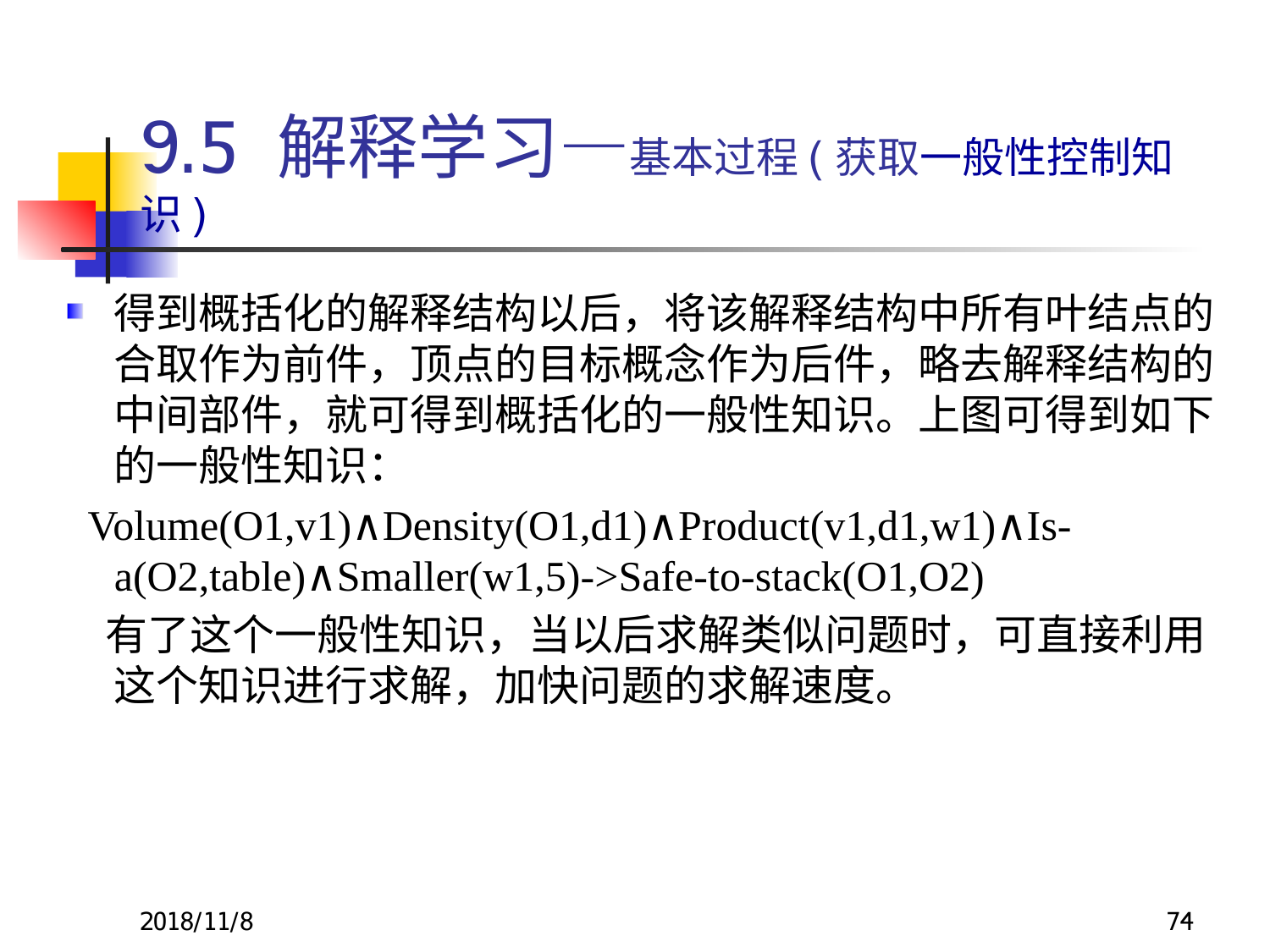

# 9.5 解释学习—基本过程(获取一般性控制知识)
得到概括化的解释结构以后，将该解释结构中所有叶结点的合取作为前件，顶点的目标概念作为后件，略去解释结构的中间部件，就可得到概括化的一般性知识。上图可得到如下的一般性知识：
  Volume(O1,v1)∧Density(O1,d1)∧Product(v1,d1,w1)∧Is-a(O2,table)∧Smaller(w1,5)->Safe-to-stack(O1,O2)
   有了这个一般性知识，当以后求解类似问题时，可直接利用这个知识进行求解，加快问题的求解速度。

2018/11/8
74